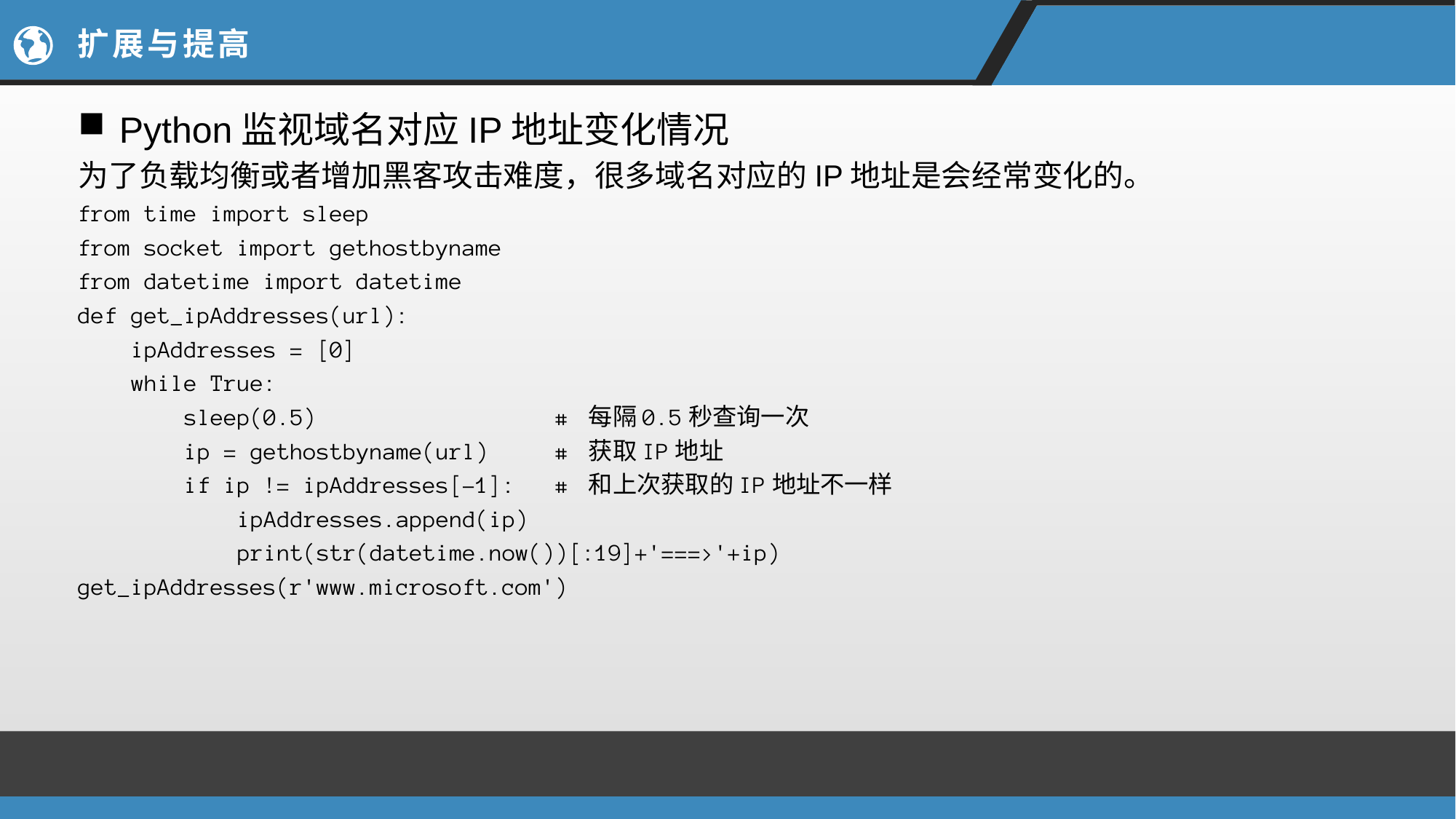

# 扩展与提高

Python监视域名对应IP地址变化情况
为了负载均衡或者增加黑客攻击难度，很多域名对应的IP地址是会经常变化的。
from time import sleep
from socket import gethostbyname
from datetime import datetime
def get_ipAddresses(url):
    ipAddresses = [0]
    while True:
        sleep(0.5)                  # 每隔0.5秒查询一次
        ip = gethostbyname(url)     # 获取IP地址
        if ip != ipAddresses[-1]:   # 和上次获取的IP地址不一样
            ipAddresses.append(ip)
            print(str(datetime.now())[:19]+'===>'+ip)
get_ipAddresses(r'www.microsoft.com')